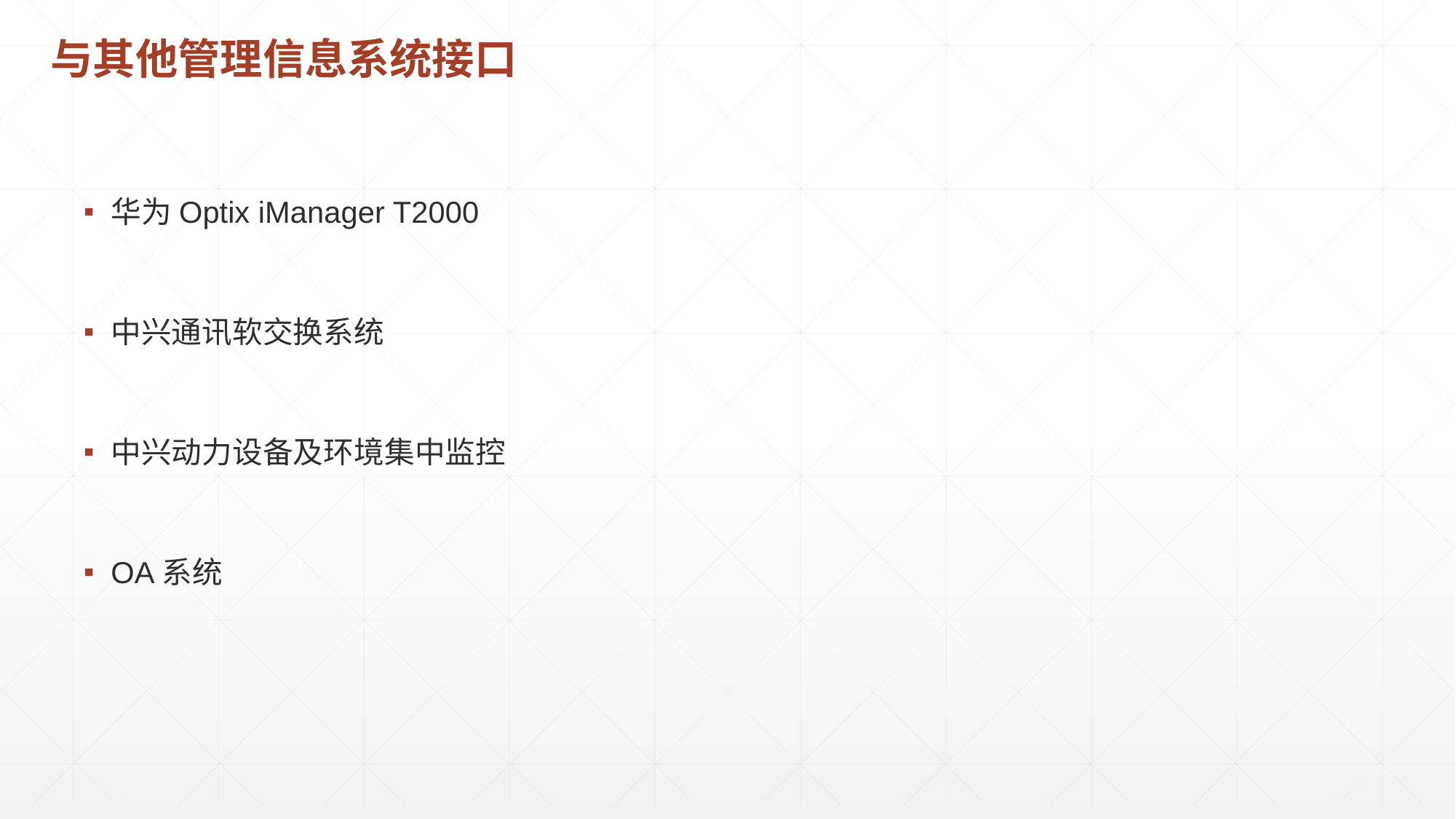

# 与其他管理信息系统接口
华为Optix iManager T2000

中兴通讯软交换系统

中兴动力设备及环境集中监控

OA系统